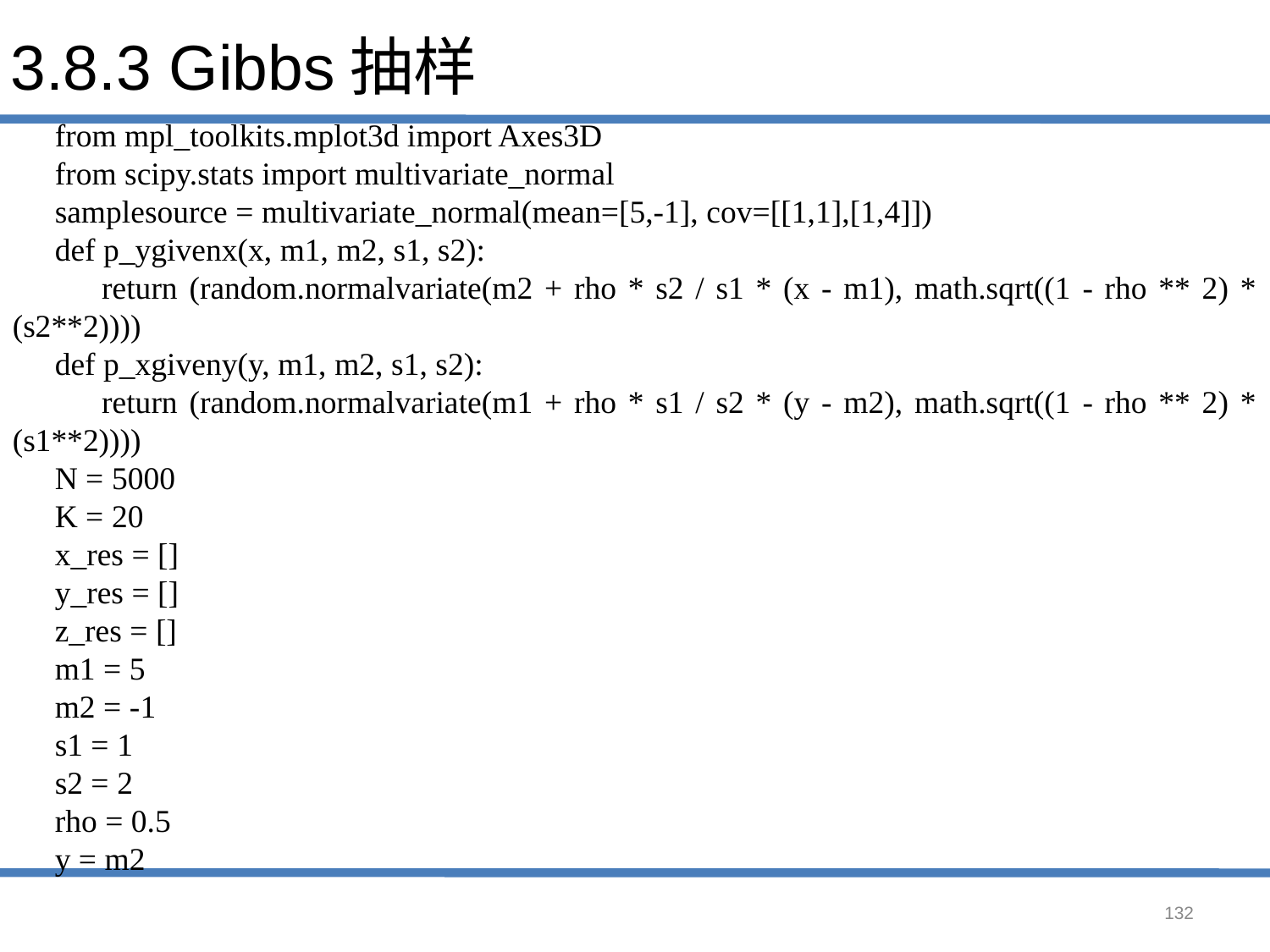

# 3.8.3 Gibbs抽样
from mpl_toolkits.mplot3d import Axes3D
from scipy.stats import multivariate_normal
samplesource = multivariate_normal(mean=[5,-1], cov=[[1,1],[1,4]])
def p_ygivenx(x, m1, m2, s1, s2):
    return (random.normalvariate(m2 + rho * s2 / s1 * (x - m1), math.sqrt((1 - rho ** 2) * (s2**2))))
def p_xgiveny(y, m1, m2, s1, s2):
    return (random.normalvariate(m1 + rho * s1 / s2 * (y - m2), math.sqrt((1 - rho ** 2) * (s1**2))))
N = 5000
K = 20
x_res = []
y_res = []
z_res = []
m1 = 5
m2 = -1
s1 = 1
s2 = 2
rho = 0.5
y = m2

132